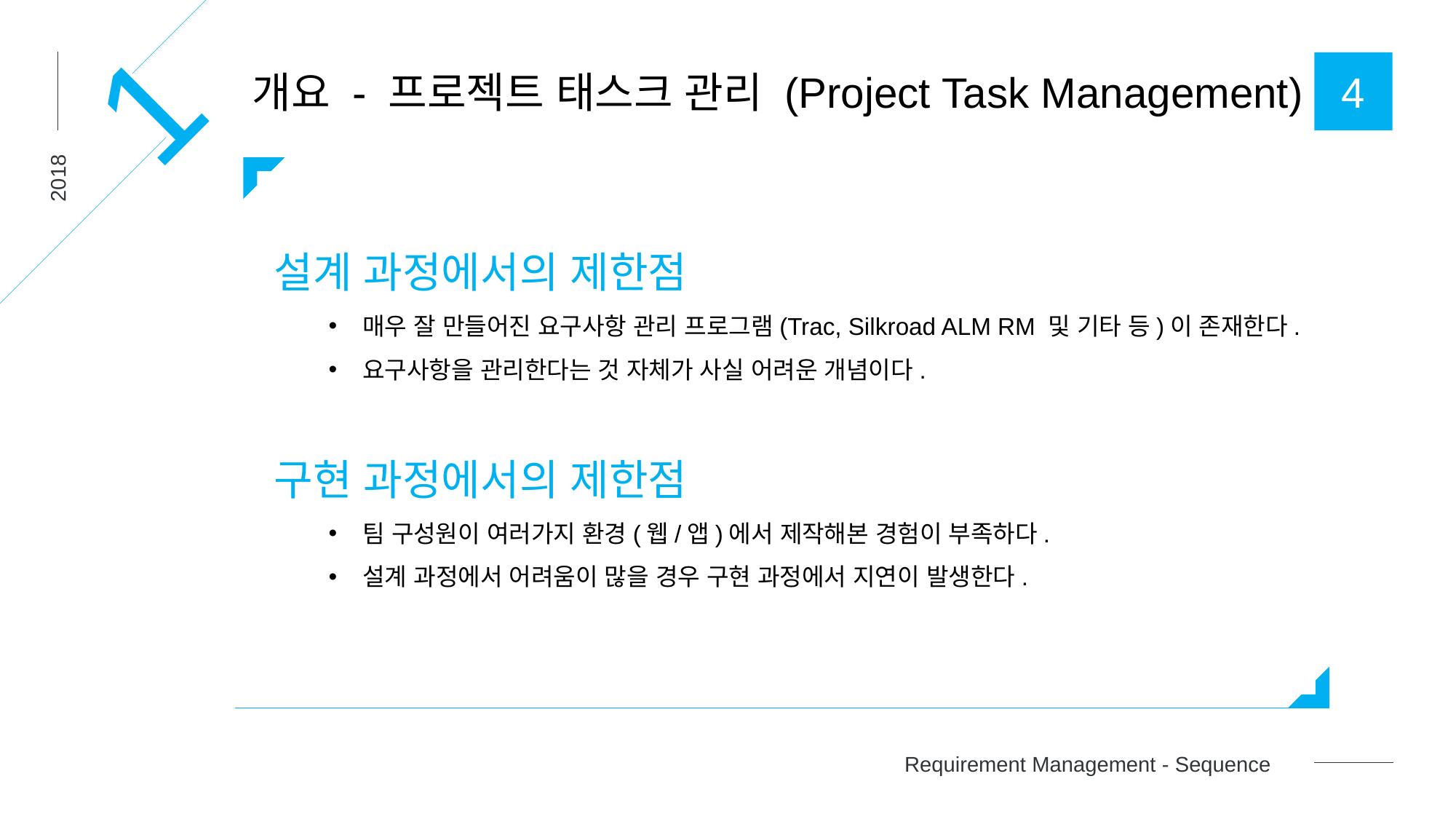

1

4
개요 - 프로젝트 태스크 관리 (Project Task Management)

2018
설계 과정에서의 제한점
매우 잘 만들어진 요구사항 관리 프로그램(Trac, Silkroad ALM RM 및 기타 등)이 존재한다.
요구사항을 관리한다는 것 자체가 사실 어려운 개념이다.

구현 과정에서의 제한점
팀 구성원이 여러가지 환경(웹/앱)에서 제작해본 경험이 부족하다.
설계 과정에서 어려움이 많을 경우 구현 과정에서 지연이 발생한다.

Requirement Management - Sequence